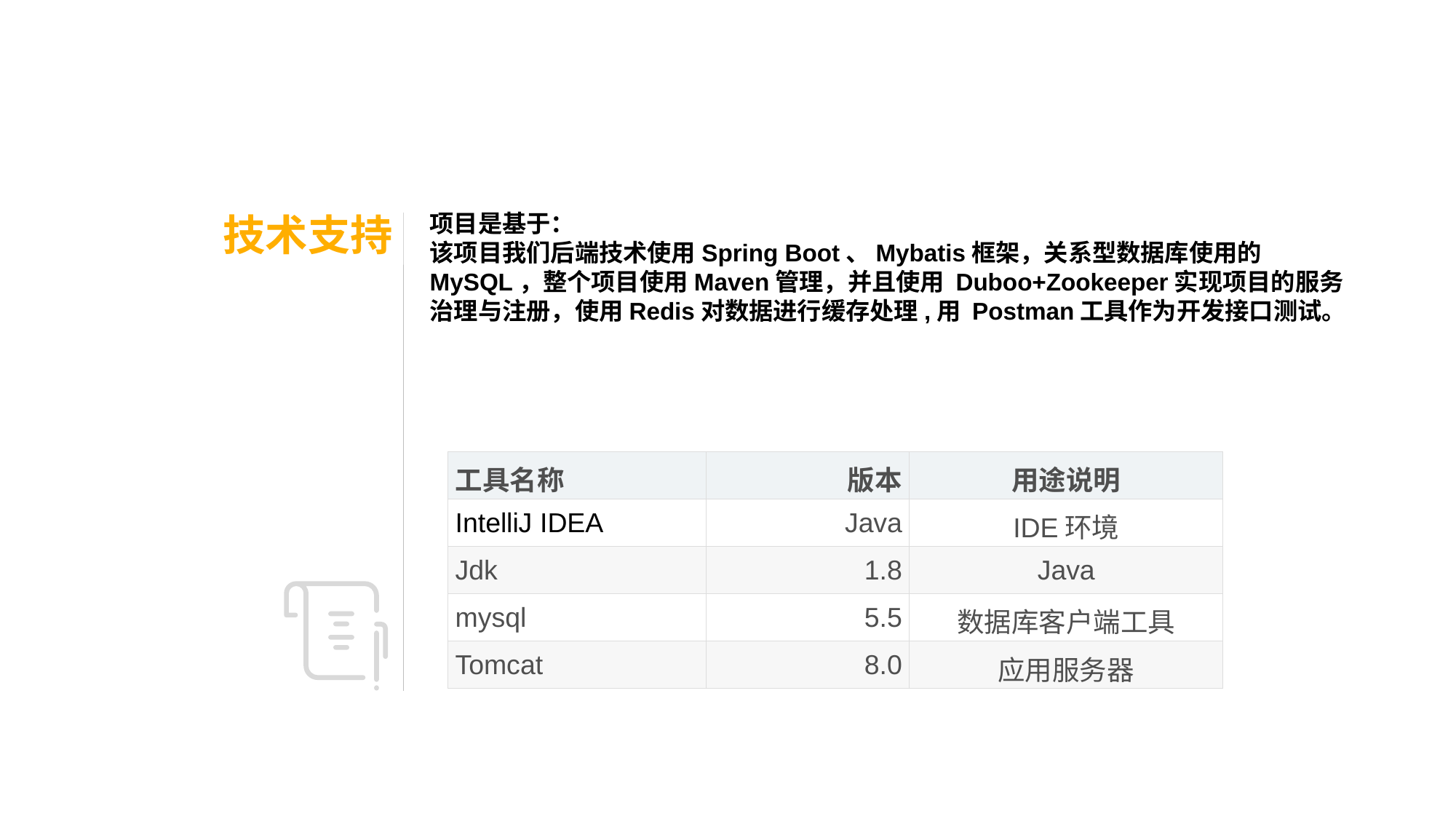

技术支持
项目是基于：
该项目我们后端技术使用Spring Boot、Mybatis框架，关系型数据库使用的MySQL，整个项目使用Maven管理，并且使用 Duboo+Zookeeper实现项目的服务治理与注册，使用Redis对数据进行缓存处理,用 Postman工具作为开发接口测试。

| 工具名称 | 版本 | 用途说明 |
| --- | --- | --- |
| IntelliJ IDEA | Java | IDE环境 |
| Jdk | 1.8 | Java |
| mysql | 5.5 | 数据库客户端工具 |
| Tomcat | 8.0 | 应用服务器 |